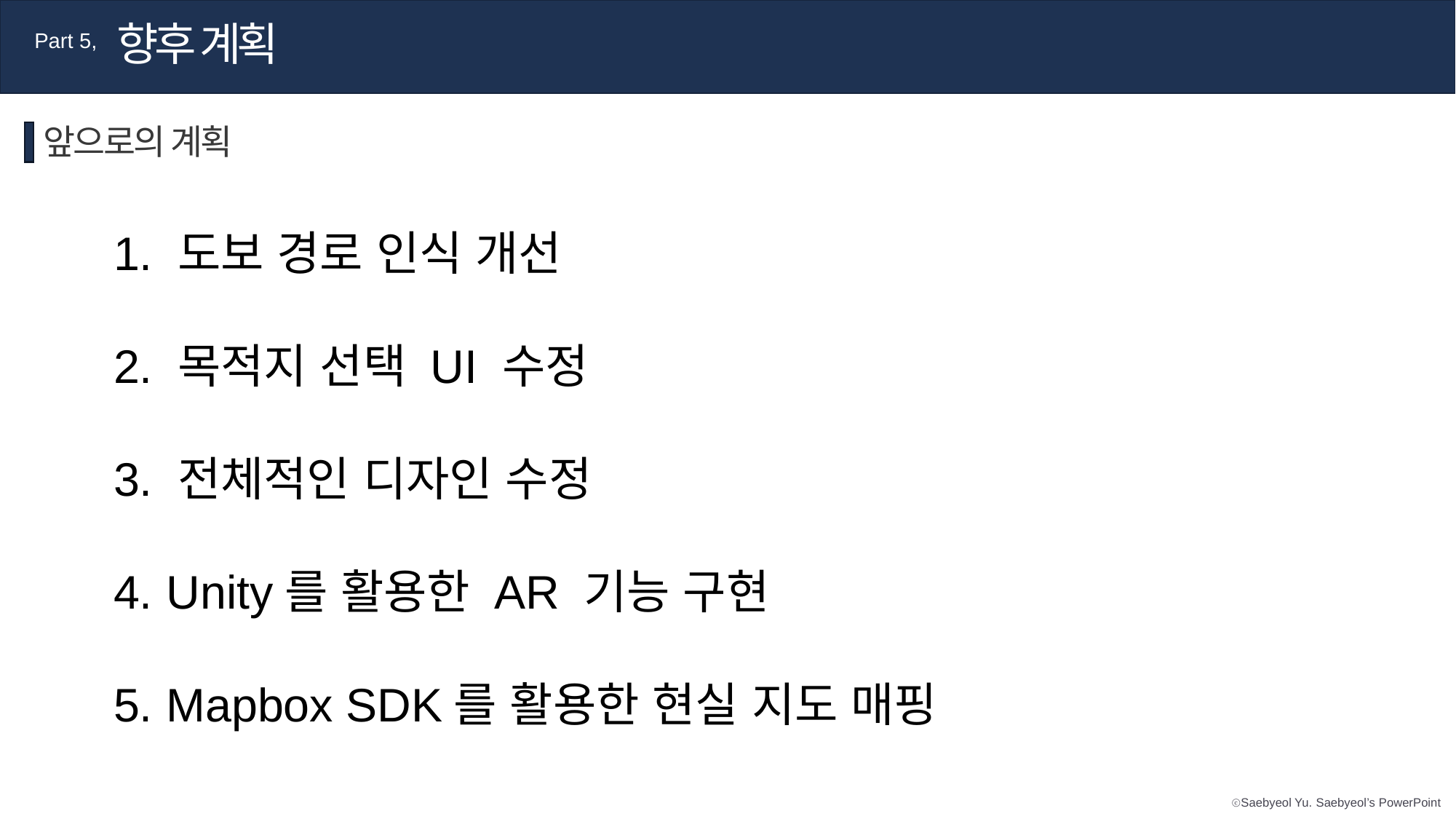

향후 계획
Part 5,
앞으로의 계획

 도보 경로 인식 개선

 목적지 선택 UI 수정

 전체적인 디자인 수정

 Unity를 활용한 AR 기능 구현

 Mapbox SDK를 활용한 현실 지도 매핑